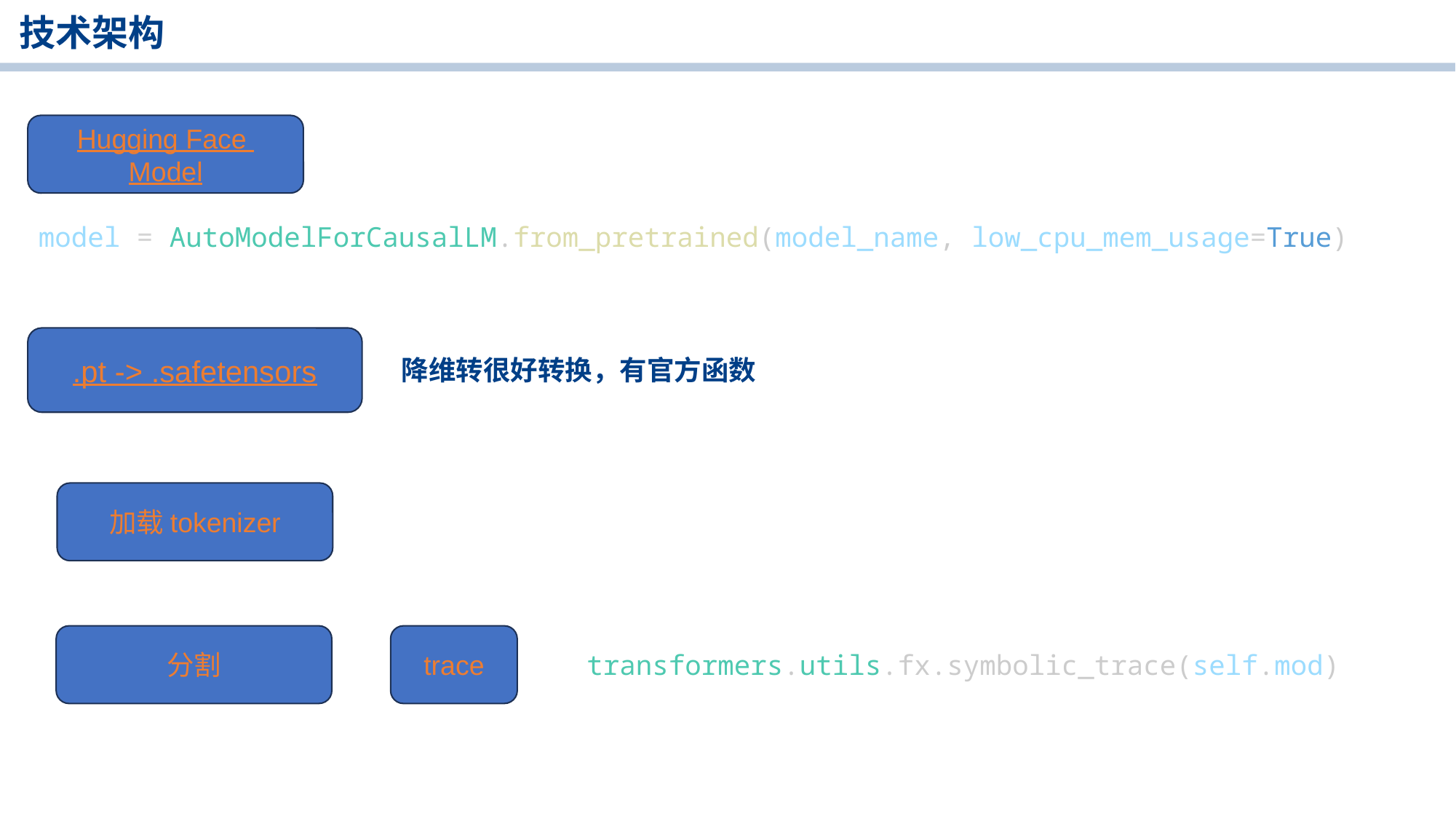

技术架构

Hugging Face Model
model = AutoModelForCausalLM.from_pretrained(model_name, low_cpu_mem_usage=True)
.pt -> .safetensors
降维转很好转换，有官方函数
加载tokenizer
trace
分割
transformers.utils.fx.symbolic_trace(self.mod)